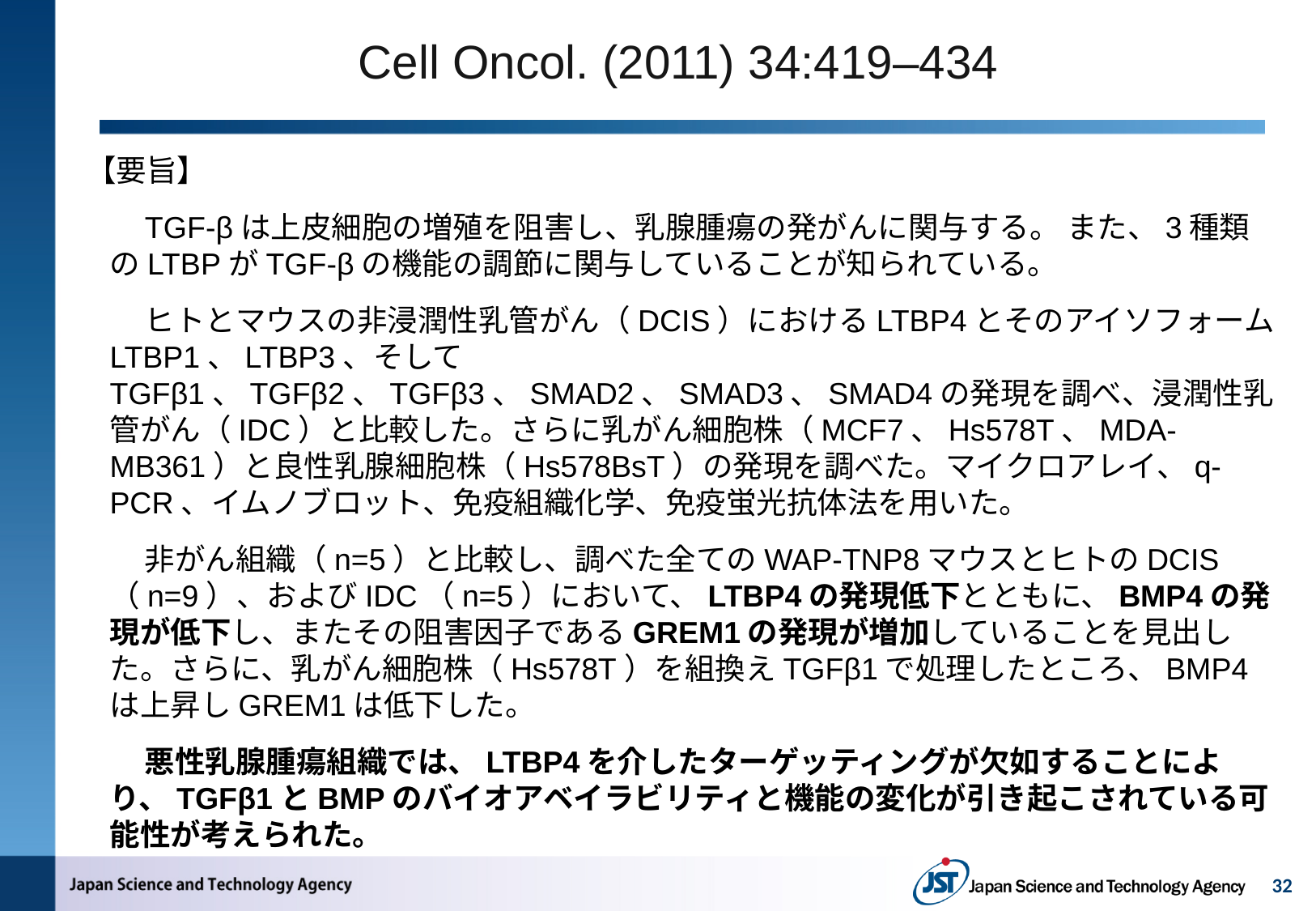

# Cell Oncol. (2011) 34:419–434
【要旨】
TGF-βは上皮細胞の増殖を阻害し、乳腺腫瘍の発がんに関与する。 また、3種類のLTBPがTGF-βの機能の調節に関与していることが知られている。
ヒトとマウスの非浸潤性乳管がん（DCIS）におけるLTBP4とそのアイソフォームLTBP1、LTBP3、そしてTGFβ1、TGFβ2、TGFβ3、SMAD2、SMAD3、SMAD4の発現を調べ、浸潤性乳管がん（IDC）と比較した。さらに乳がん細胞株（MCF7、Hs578T、MDA-MB361）と良性乳腺細胞株（Hs578BsT）の発現を調べた。マイクロアレイ、q-PCR、イムノブロット、免疫組織化学、免疫蛍光抗体法を用いた。
非がん組織（n=5）と比較し、調べた全てのWAP-TNP8マウスとヒトのDCIS（n=9）、およびIDC（n=5）において、LTBP4の発現低下とともに、BMP4の発現が低下し、またその阻害因子であるGREM1の発現が増加していることを見出した。さらに、乳がん細胞株（Hs578T）を組換えTGFβ1で処理したところ、BMP4は上昇しGREM1は低下した。
悪性乳腺腫瘍組織では、LTBP4を介したターゲッティングが欠如することにより、TGFβ1とBMPのバイオアベイラビリティと機能の変化が引き起こされている可能性が考えられた。
32